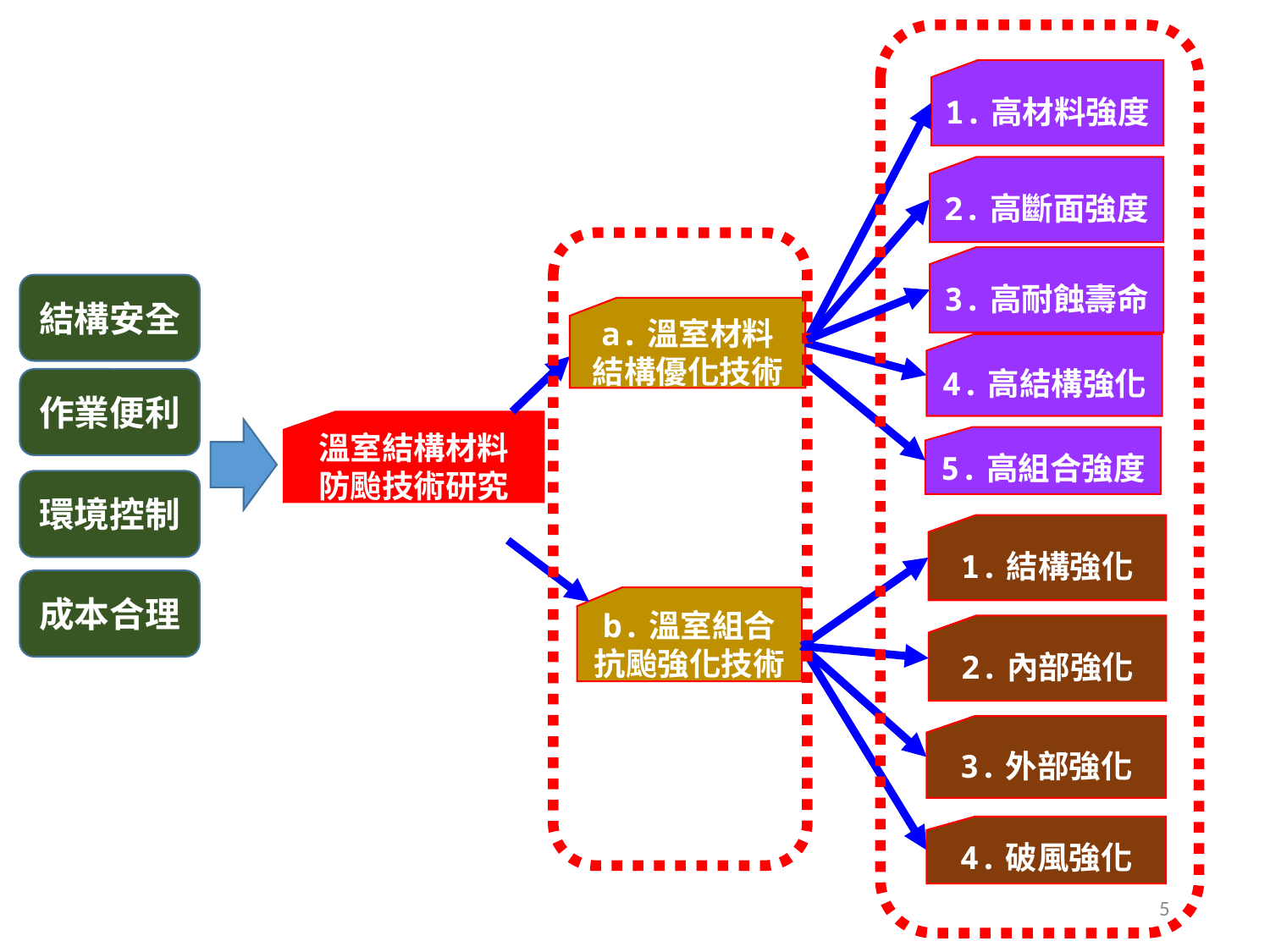

1.高材料強度
2.高斷面強度

3.高耐蝕壽命
結構安全
a.溫室材料
結構優化技術
4.高結構強化
作業便利
溫室結構材料
防颱技術研究

5.高組合強度
環境控制
1.結構強化
成本合理
b.溫室組合
抗颱強化技術
2.內部強化
3.外部強化
4.破風強化
5